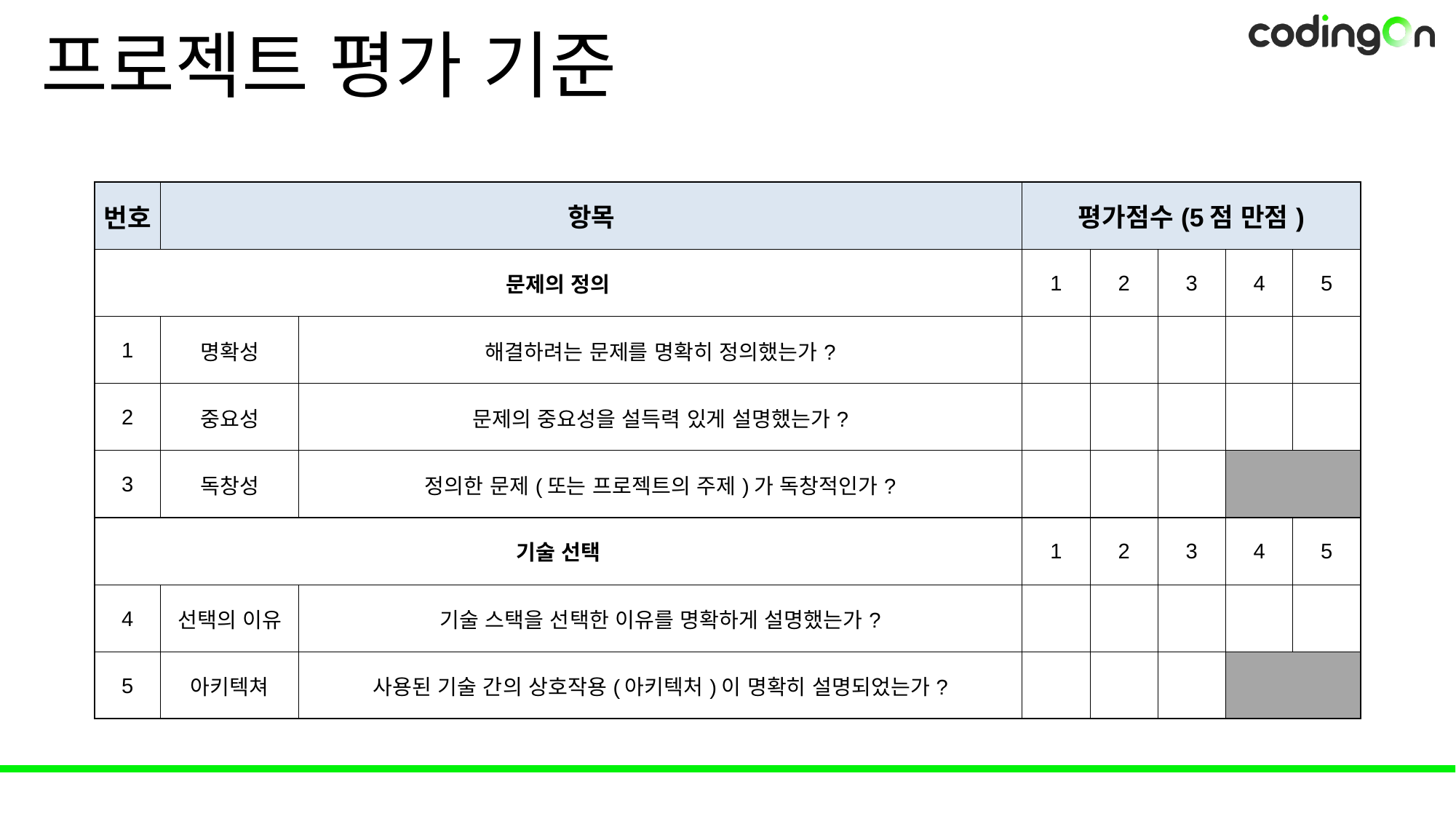

# 프로젝트 평가 기준
| 번호 | 항목 |  | 평가점수(5점 만점) |  |  |  |  |
| --- | --- | --- | --- | --- | --- | --- | --- |
| 문제의 정의 |  |  | 1 | 2 | 3 | 4 | 5 |
| 1 | 명확성 | 해결하려는 문제를 명확히 정의했는가? |  |  |  |  |  |
| 2 | 중요성 | 문제의 중요성을 설득력 있게 설명했는가? |  |  |  |  |  |
| 3 | 독창성 | 정의한 문제(또는 프로젝트의 주제)가 독창적인가? |  |  |  |  |  |
| 기술 선택 |  |  | 1 | 2 | 3 | 4 | 5 |
| 4 | 선택의 이유 | 기술 스택을 선택한 이유를 명확하게 설명했는가? |  |  |  |  |  |
| 5 | 아키텍쳐 | 사용된 기술 간의 상호작용(아키텍처)이 명확히 설명되었는가? |  |  |  |  |  |